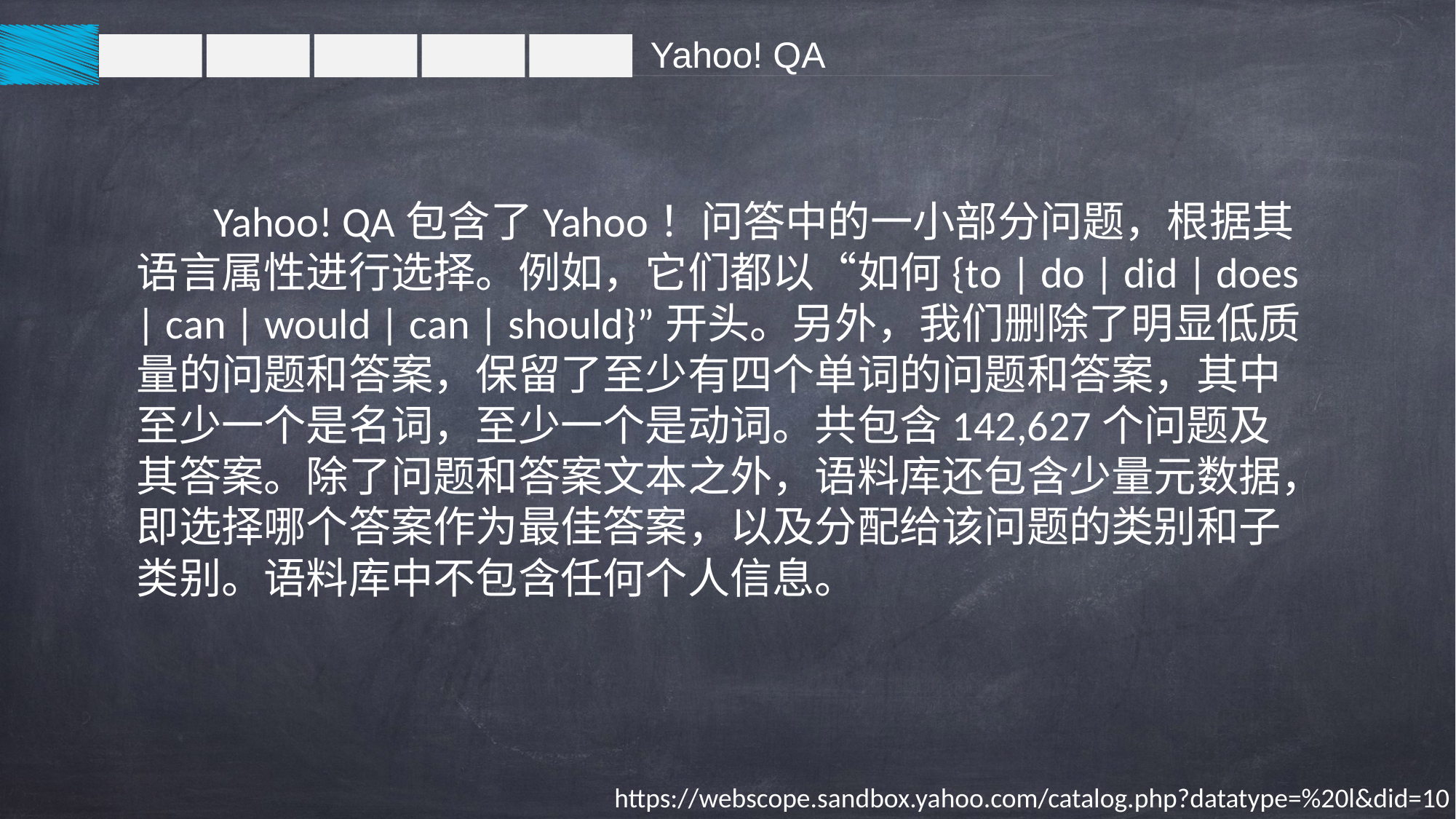

Yahoo! QA

        Yahoo! QA包含了Yahoo！问答中的一小部分问题，根据其语言属性进行选择。例如，它们都以“如何{to | do | did | does | can | would | can | should}”开头。另外，我们删除了明显低质量的问题和答案，保留了至少有四个单词的问题和答案，其中至少一个是名词，至少一个是动词。共包含142,627个问题及其答案。除了问题和答案文本之外，语料库还包含少量元数据，即选择哪个答案作为最佳答案，以及分配给该问题的类别和子类别。语料库中不包含任何个人信息。
https://webscope.sandbox.yahoo.com/catalog.php?datatype=%20l&did=10